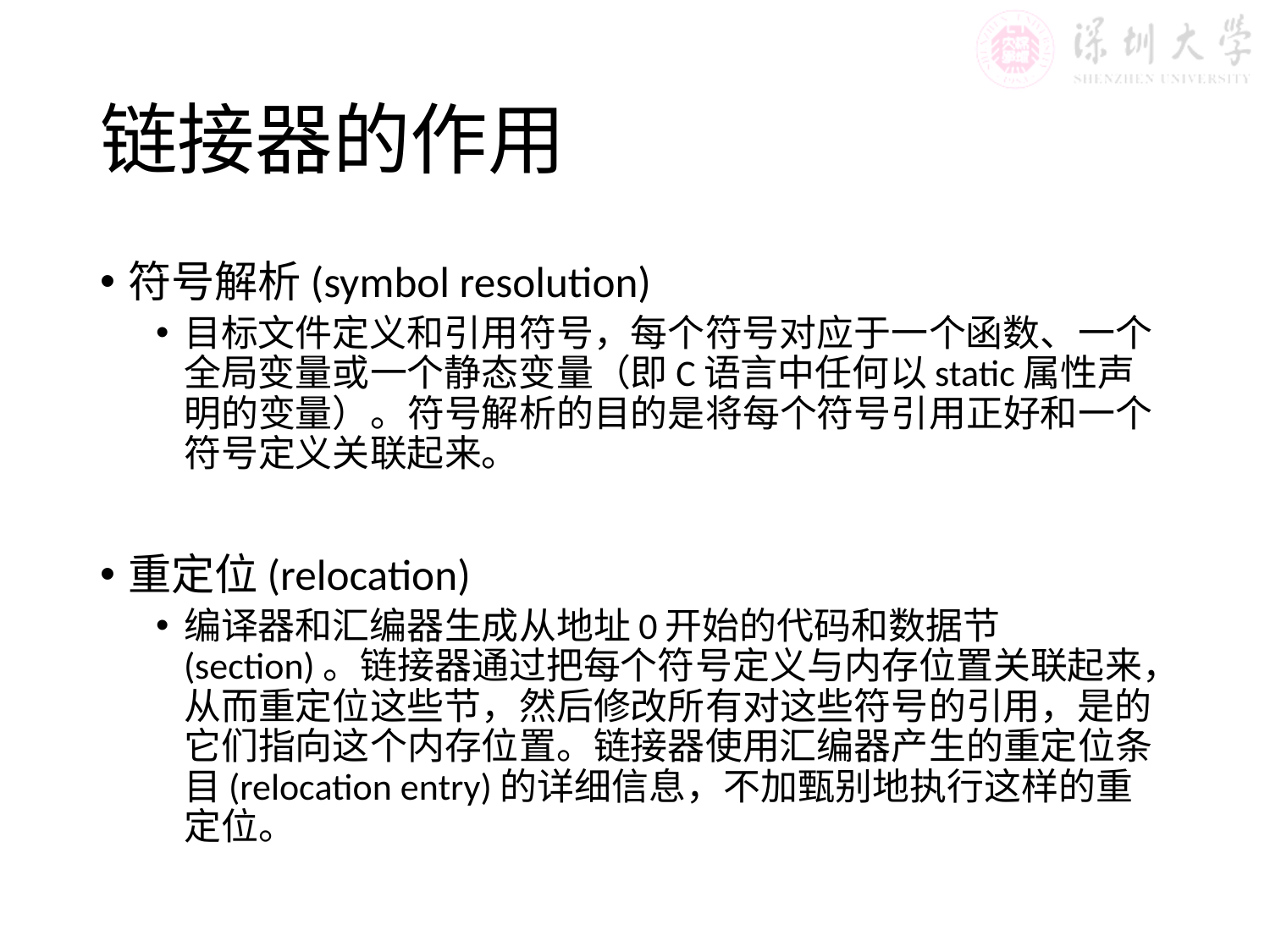

# 链接器的作用
符号解析(symbol resolution)
目标文件定义和引用符号，每个符号对应于一个函数、一个全局变量或一个静态变量（即C语言中任何以static属性声明的变量）。符号解析的目的是将每个符号引用正好和一个符号定义关联起来。

重定位(relocation)
编译器和汇编器生成从地址0开始的代码和数据节(section)。链接器通过把每个符号定义与内存位置关联起来，从而重定位这些节，然后修改所有对这些符号的引用，是的它们指向这个内存位置。链接器使用汇编器产生的重定位条目(relocation entry)的详细信息，不加甄别地执行这样的重定位。